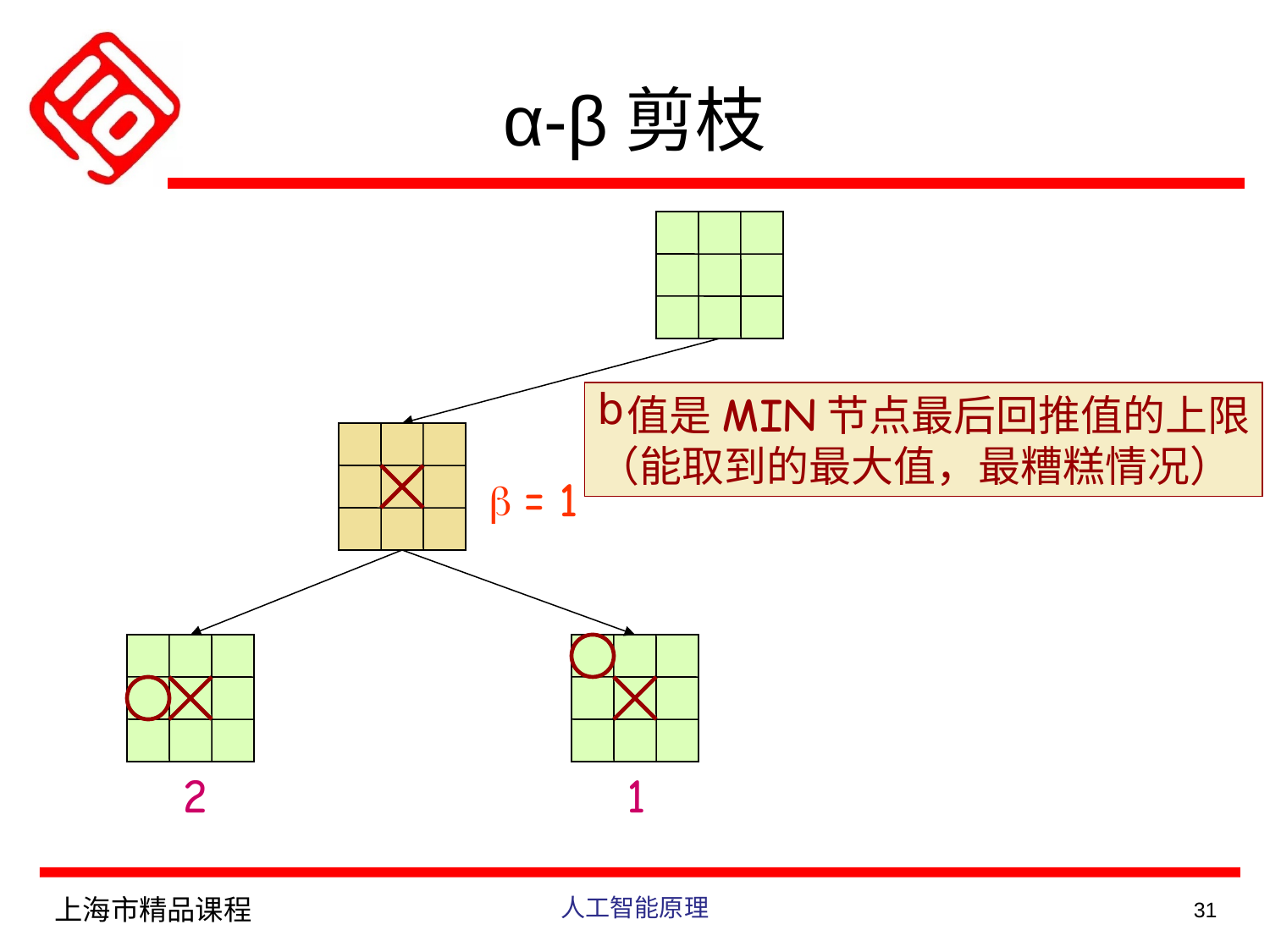

α-β剪枝

β = 1

2

1
值是MIN节点最后回推值的上限
（能取到的最大值，最糟糕情况）
上海市精品课程
人工智能原理
31